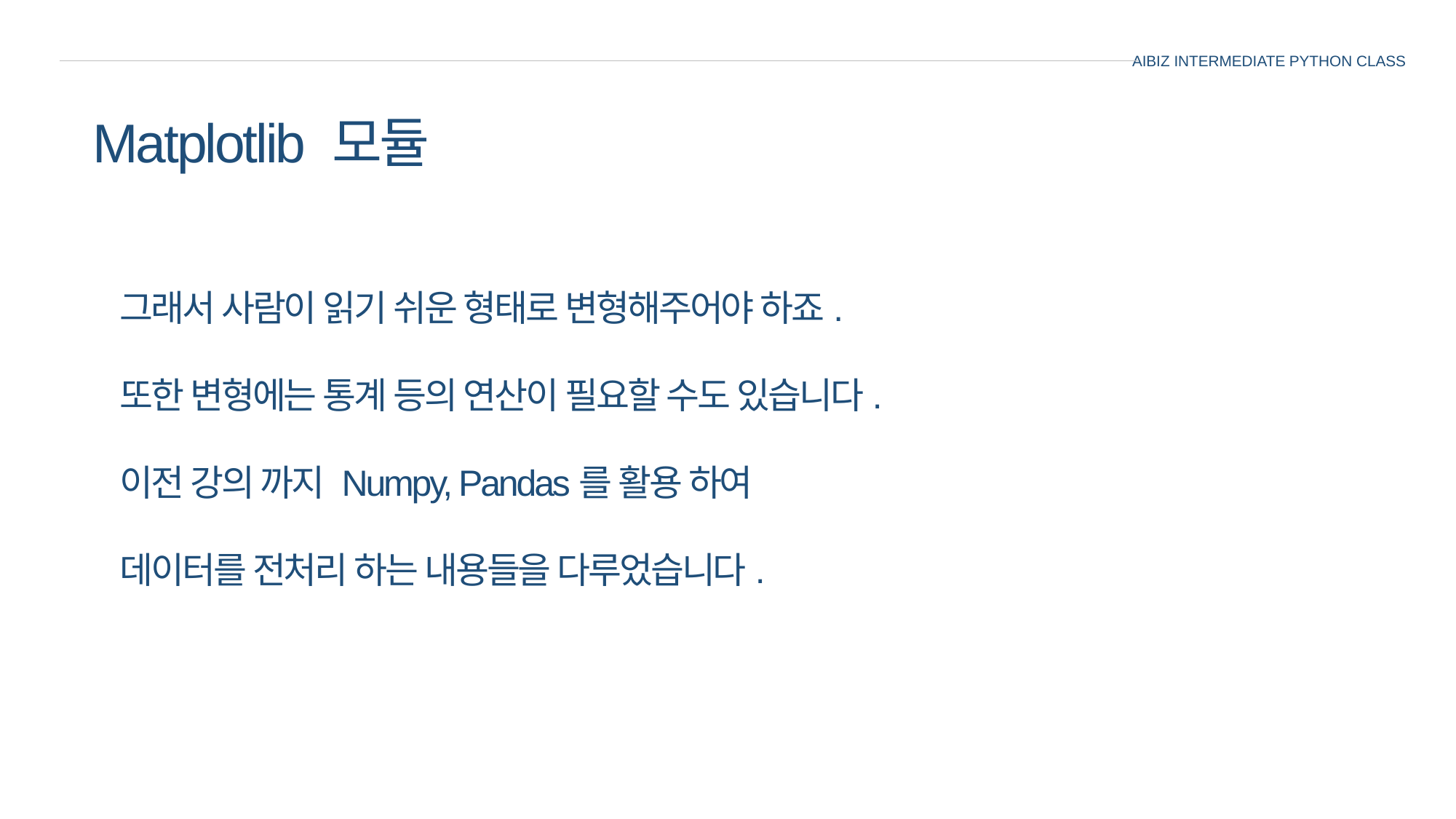

AIBIZ INTERMEDIATE PYTHON CLASS
Matplotlib 모듈
그래서 사람이 읽기 쉬운 형태로 변형해주어야 하죠.

또한 변형에는 통계 등의 연산이 필요할 수도 있습니다.

이전 강의 까지 Numpy, Pandas를 활용 하여

데이터를 전처리 하는 내용들을 다루었습니다.